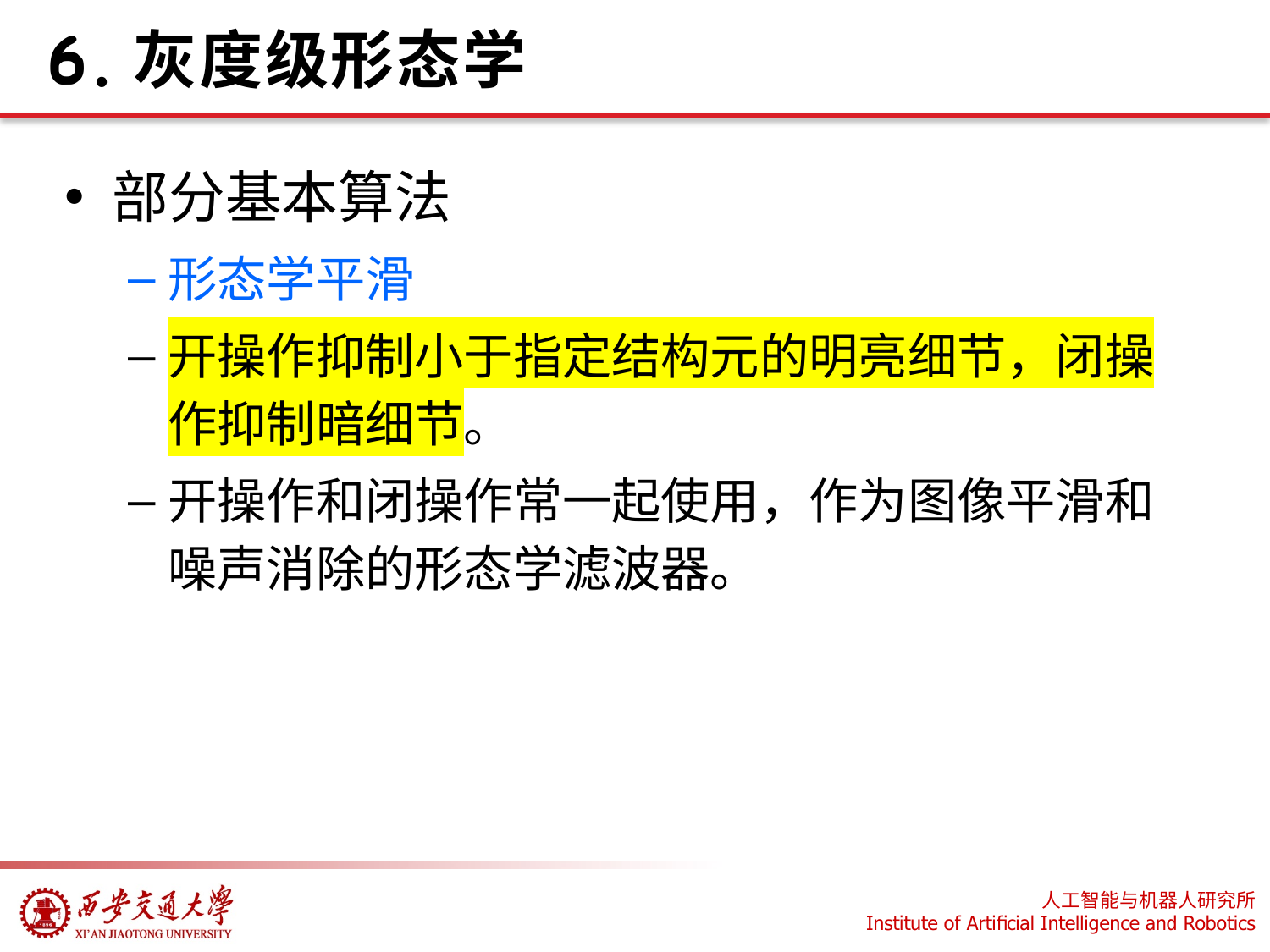

# 6.灰度级形态学
部分基本算法
形态学平滑
开操作抑制小于指定结构元的明亮细节，闭操作抑制暗细节。
开操作和闭操作常一起使用，作为图像平滑和噪声消除的形态学滤波器。